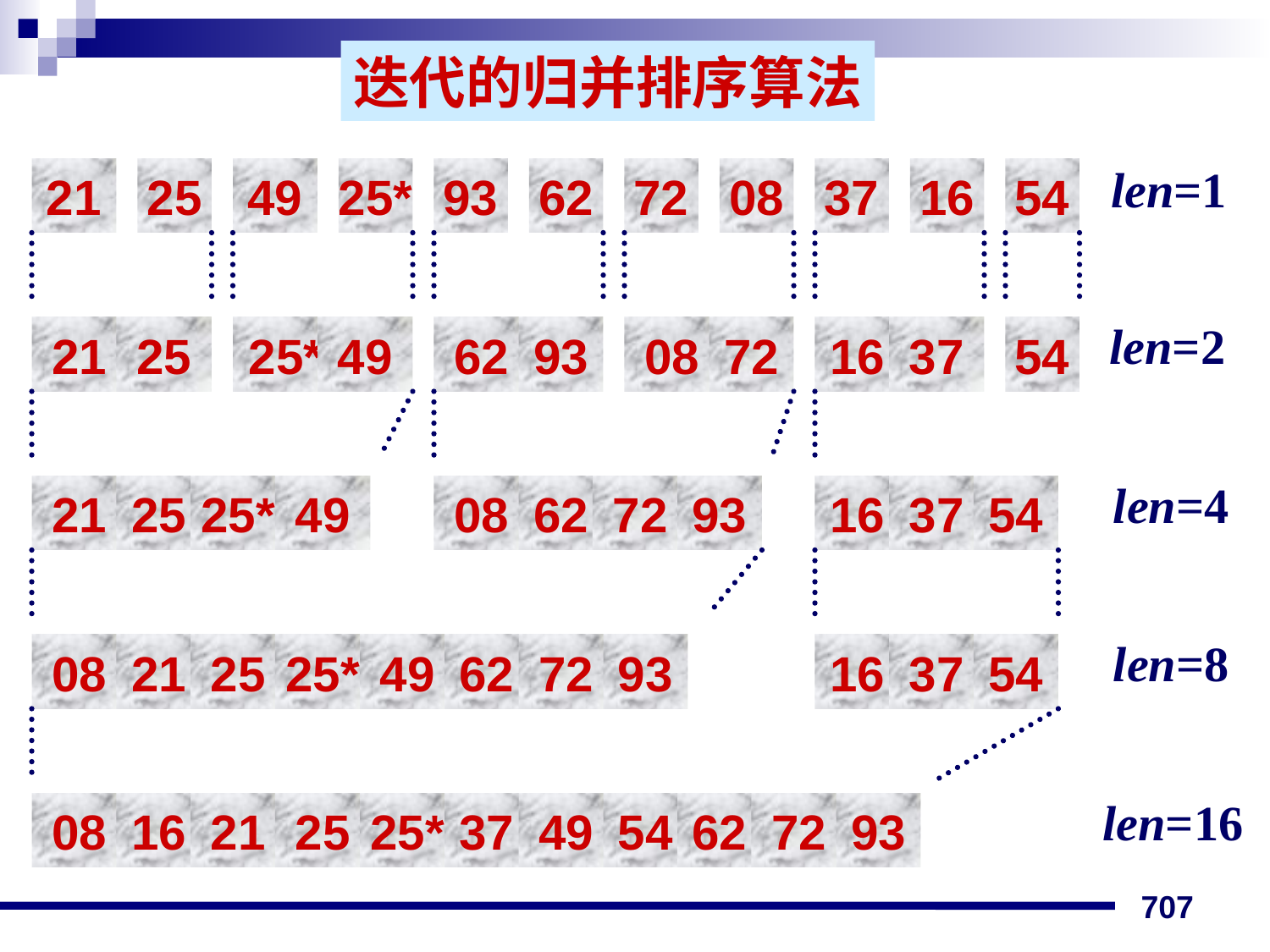

迭代的归并排序算法
len=1
21
25
49
25*
93
62
72
08
37
16
54

len=2
21
25
25*
49
62
93
08
72
16
37
54

len=4
21
25
25*
49
08
62
72
93
16
37
54

len=8
08
21
25
25*
49
62
72
93
16
37
54

len=16
08
16
21
25
25*
37
49
54
62
72
93
707